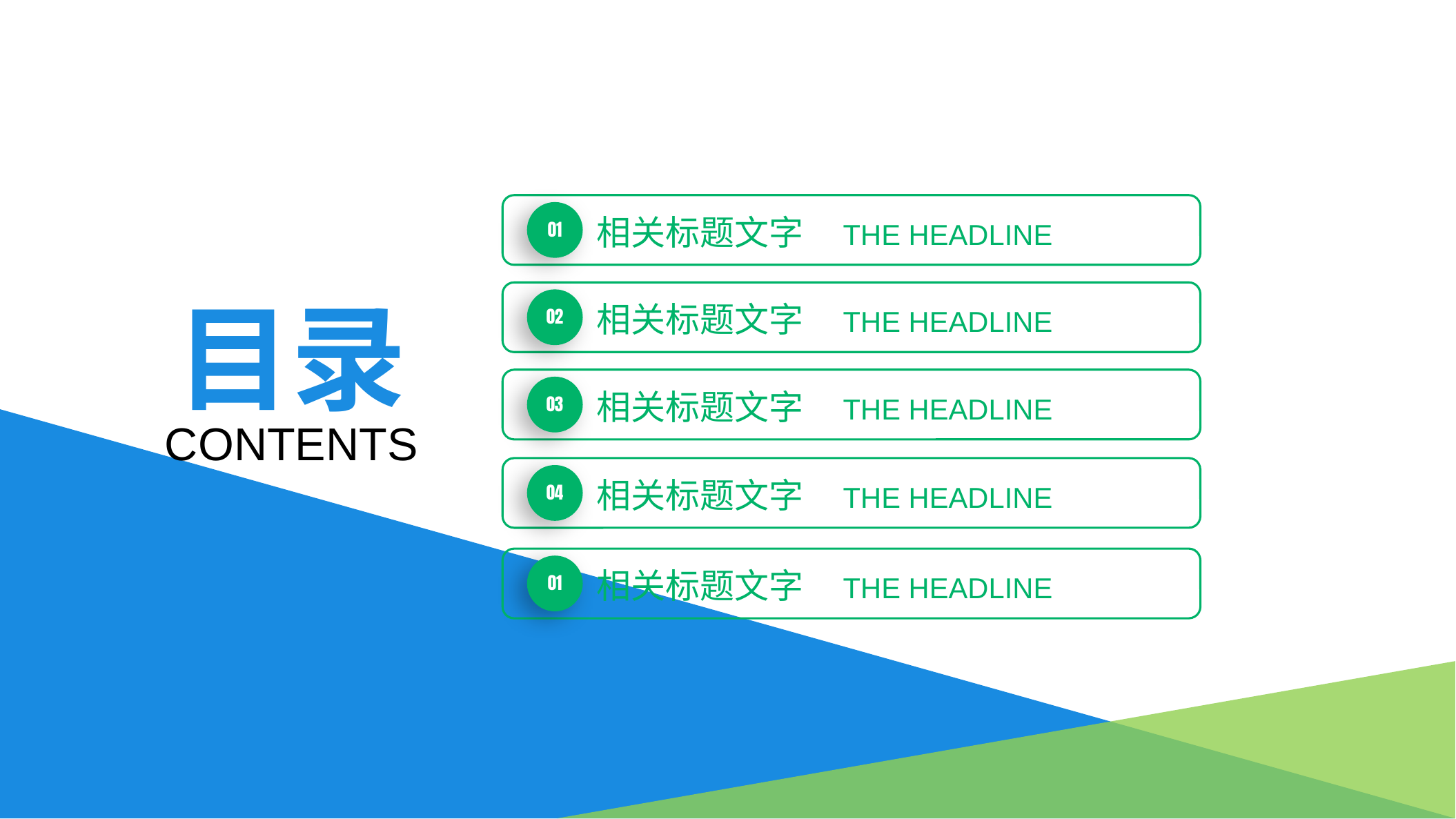

01
相关标题文字    THE HEADLINE
目录

02
相关标题文字    THE HEADLINE

03
相关标题文字    THE HEADLINE
contents

04
相关标题文字    THE HEADLINE

01
相关标题文字    THE HEADLINE